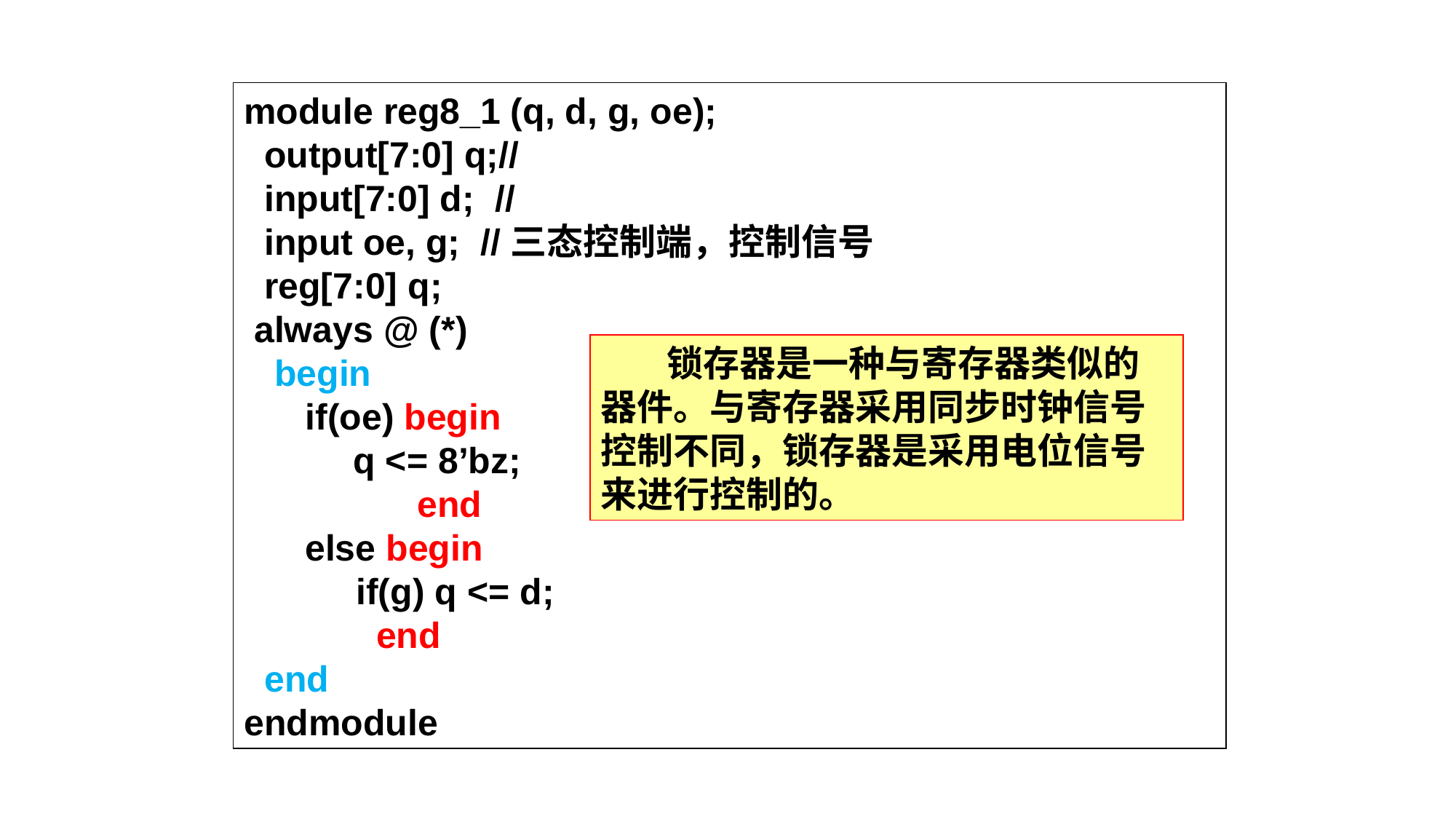

module reg8_1 (q, d, g, oe);
  output[7:0] q;//
  input[7:0] d;  //
  input oe, g;  //三态控制端，控制信号
  reg[7:0] q;
 always @ (*)
   begin
      if(oe) begin
	q <= 8’bz;
                 end
      else begin
           if(g) q <= d;
             end
  end
endmodule
       锁存器是一种与寄存器类似的器件。与寄存器采用同步时钟信号控制不同，锁存器是采用电位信号来进行控制的。